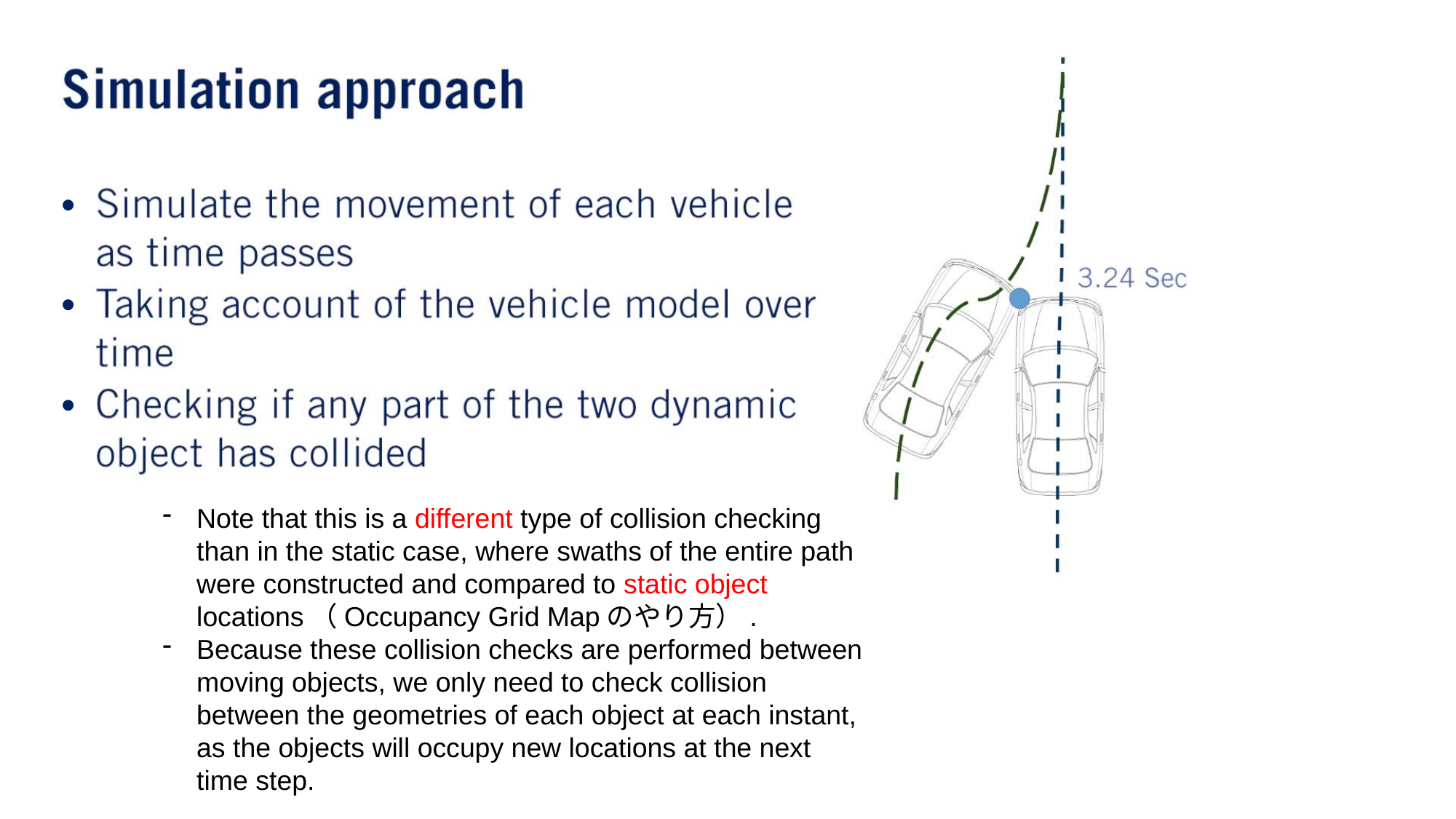

•
•
•
Note that this is a different type of collision checking than in the static case, where swaths of the entire path were constructed and compared to static object locations（Occupancy Grid Mapのやり⽅）.
Because these collision checks are performed between moving objects, we only need to check collision between the geometries of each object at each instant, as the objects will occupy new locations at the next time step.